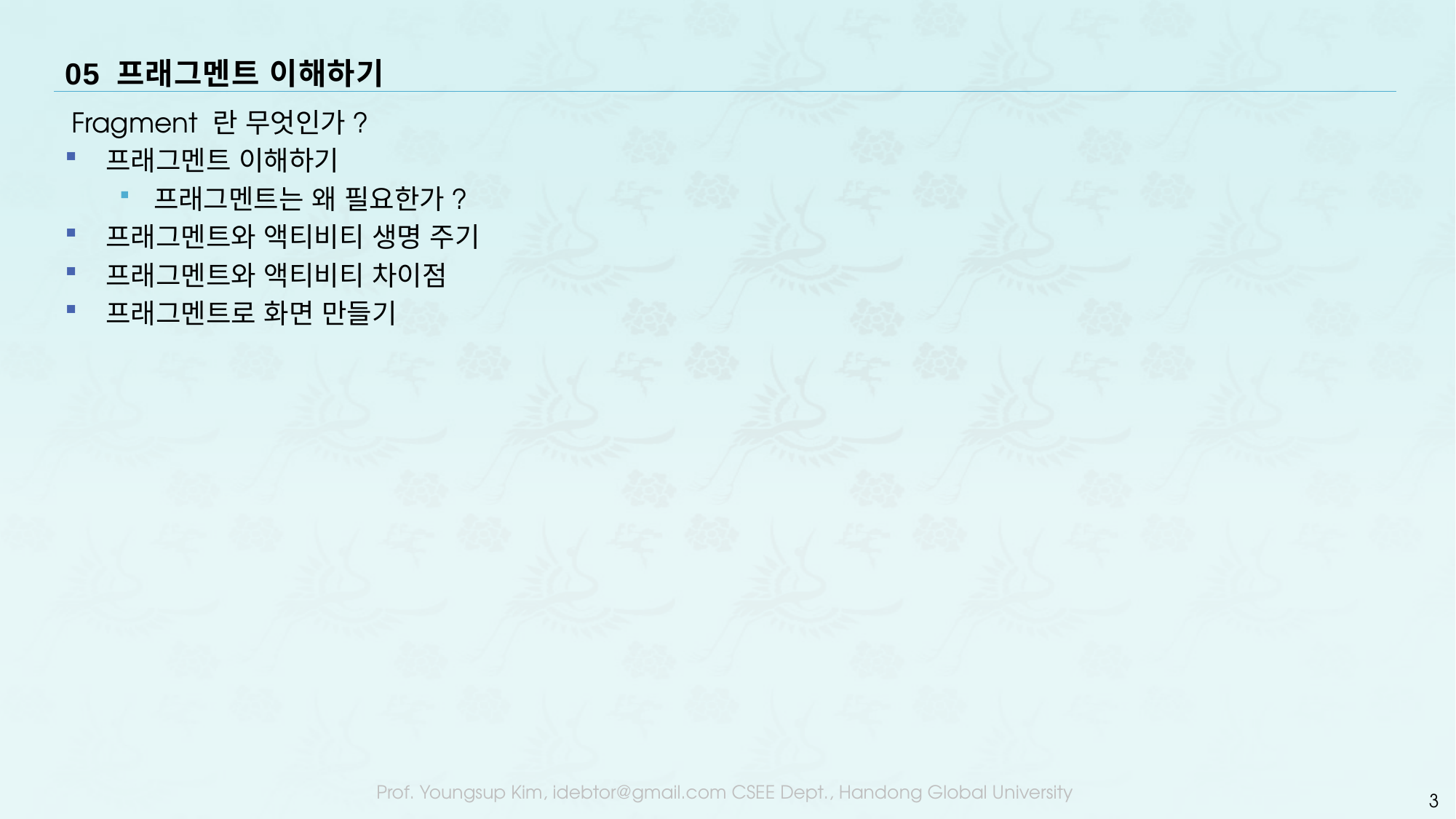

# 05 프래그멘트 이해하기
Fragment 란 무엇인가?
프래그멘트 이해하기
프래그멘트는 왜 필요한가?
프래그멘트와 액티비티 생명 주기
프래그멘트와 액티비티 차이점
프래그멘트로 화면 만들기

3